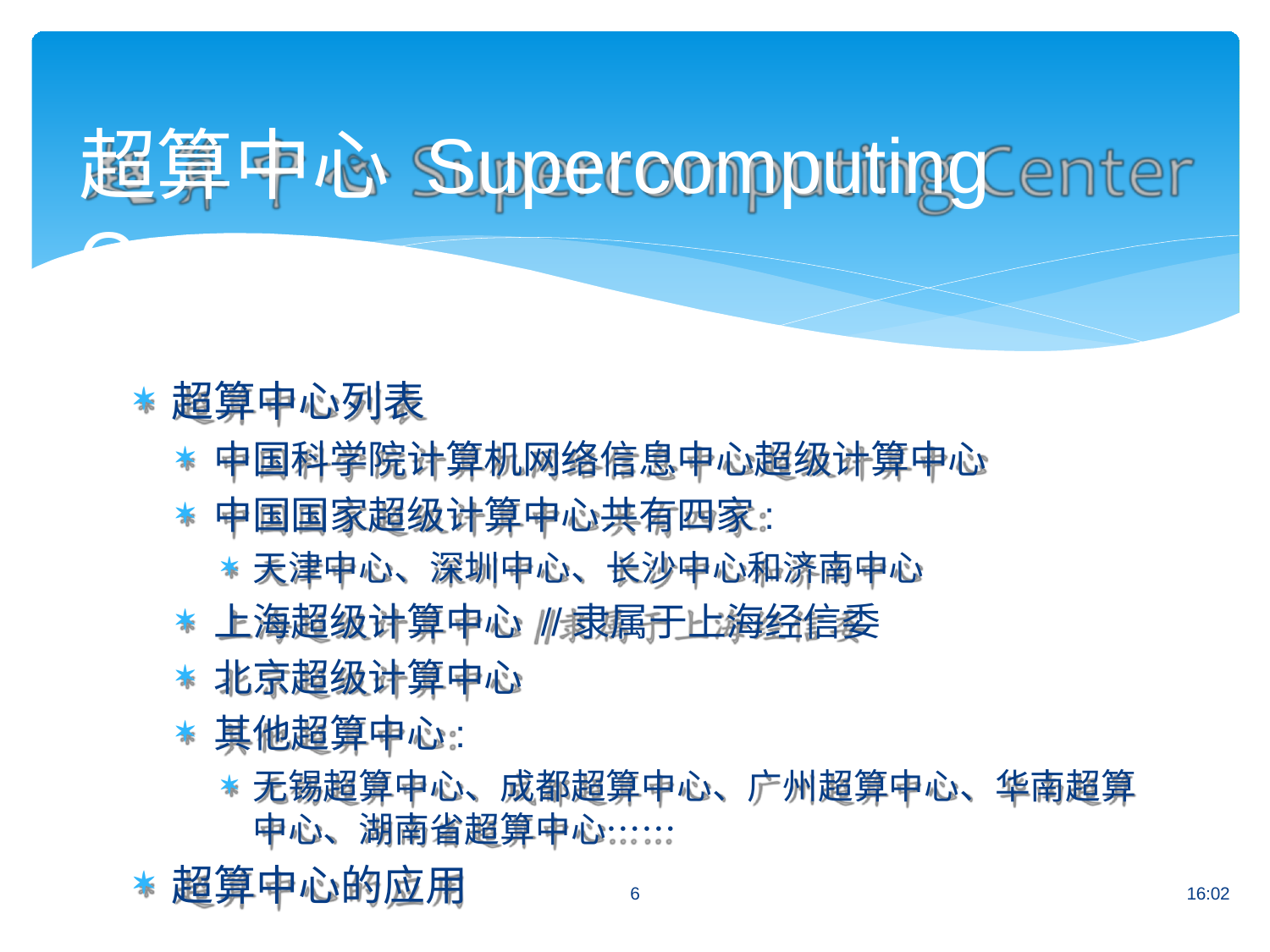

# 超算中心 Supercomputing Center

超算中心列表
中国科学院计算机网络信息中心超级计算中心
中国国家超级计算中心共有四家:
天津中心、深圳中心、长沙中心和济南中心
上海超级计算中心 //隶属于上海经信委
北京超级计算中心
其他超算中心:
无锡超算中心、成都超算中心、广州超算中心、华南超算 中心、湖南省超算中心……

超算中心的应用
6
16:02